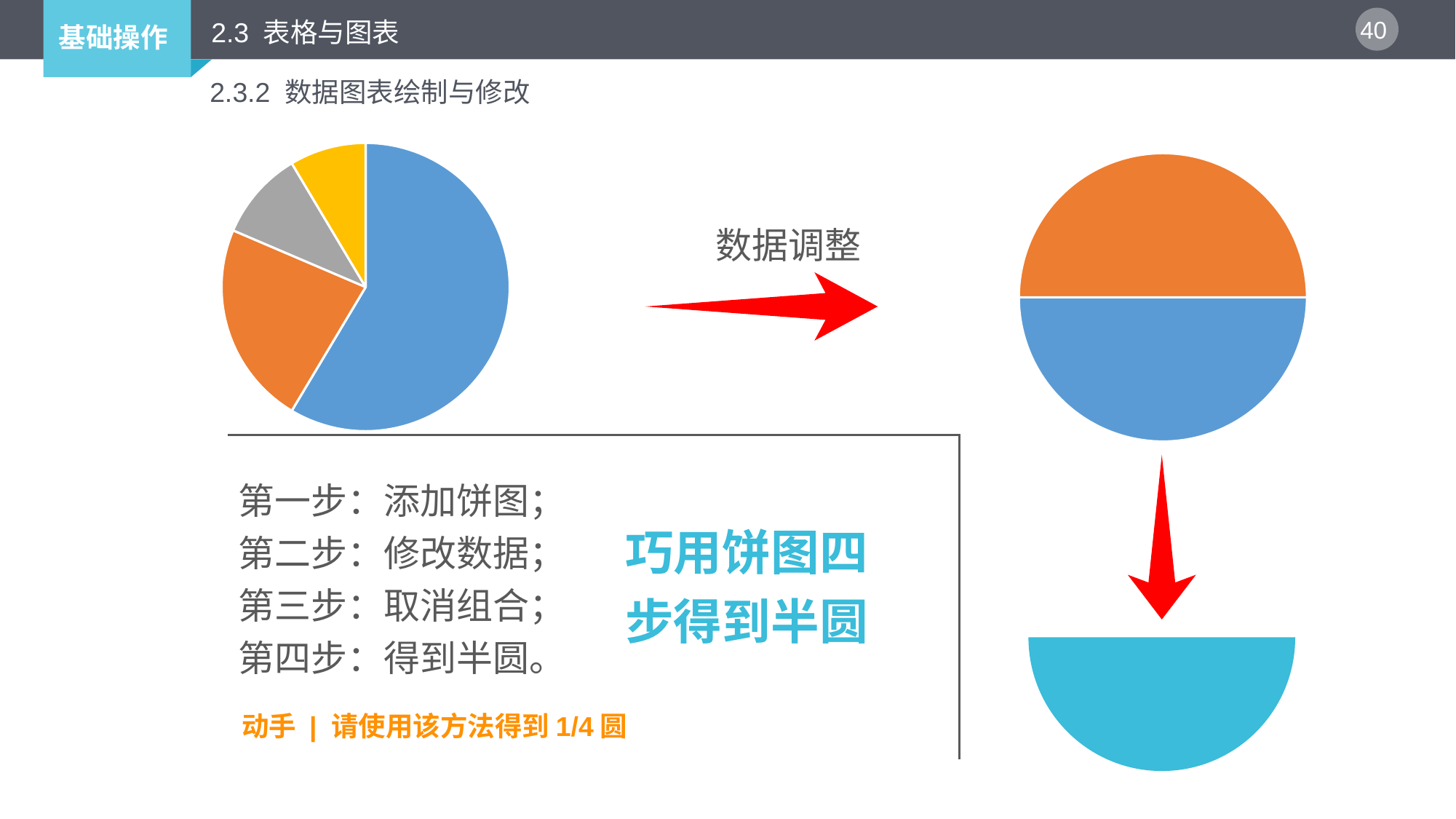

2.3 表格与图表
2.3.2 数据图表绘制与修改

### Chart

| Category | 销售额 |
|---|---|
| 第一季度 | 8.2 |
| 第二季度 | 3.2 |
| 第三季度 | 1.4 |
| 第四季度 | 1.2 |

### Chart

| Category | 销售额 |
|---|---|
| 第一季度 | 1.0 |
| 第二季度 | 1.0 |
数据调整

第一步：添加饼图；
第二步：修改数据；
第三步：取消组合；
第四步：得到半圆。

巧用饼图四
步得到半圆

动手 | 请使用该方法得到1/4圆